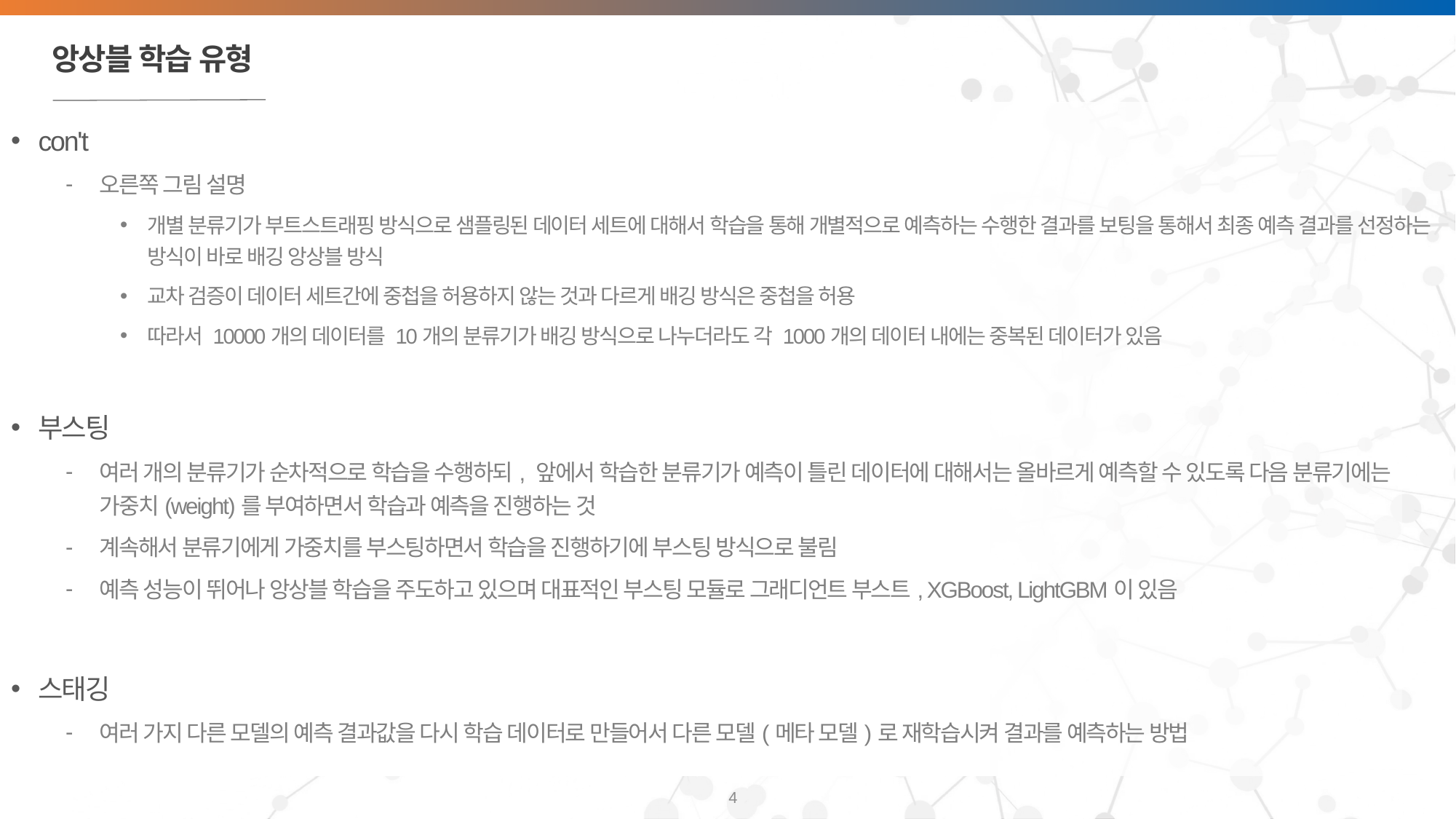

# 앙상블 학습 유형

con't
오른쪽 그림 설명
개별 분류기가 부트스트래핑 방식으로 샘플링된 데이터 세트에 대해서 학습을 통해 개별적으로 예측하는 수행한 결과를 보팅을 통해서 최종 예측 결과를 선정하는 방식이 바로 배깅 앙상블 방식
교차 검증이 데이터 세트간에 중첩을 허용하지 않는 것과 다르게 배깅 방식은 중첩을 허용
따라서 10000개의 데이터를 10개의 분류기가 배깅 방식으로 나누더라도 각 1000개의 데이터 내에는 중복된 데이터가 있음

부스팅
여러 개의 분류기가 순차적으로 학습을 수행하되, 앞에서 학습한 분류기가 예측이 틀린 데이터에 대해서는 올바르게 예측할 수 있도록 다음 분류기에는 가중치(weight)를 부여하면서 학습과 예측을 진행하는 것
계속해서 분류기에게 가중치를 부스팅하면서 학습을 진행하기에 부스팅 방식으로 불림
예측 성능이 뛰어나 앙상블 학습을 주도하고 있으며 대표적인 부스팅 모듈로 그래디언트 부스트, XGBoost, LightGBM이 있음

스태깅
여러 가지 다른 모델의 예측 결과값을 다시 학습 데이터로 만들어서 다른 모델(메타 모델)로 재학습시켜 결과를 예측하는 방법
4